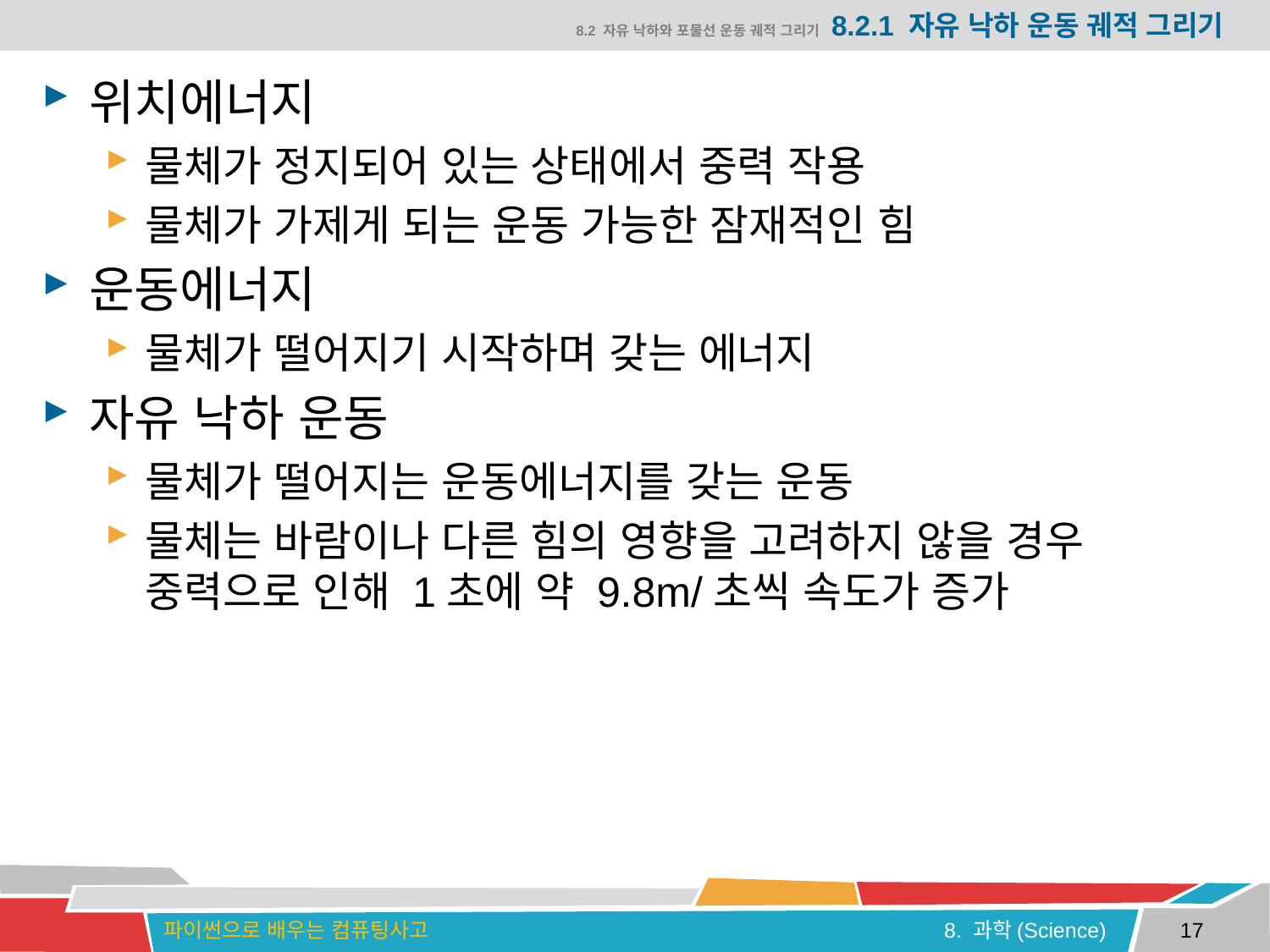

# 8.2 자유 낙하와 포물선 운동 궤적 그리기  8.2.1 자유 낙하 운동 궤적 그리기
위치에너지
물체가 정지되어 있는 상태에서 중력 작용
물체가 가제게 되는 운동 가능한 잠재적인 힘
운동에너지
물체가 떨어지기 시작하며 갖는 에너지
자유 낙하 운동
물체가 떨어지는 운동에너지를 갖는 운동
물체는 바람이나 다른 힘의 영향을 고려하지 않을 경우
중력으로 인해 1초에 약 9.8m/초씩 속도가 증가
17